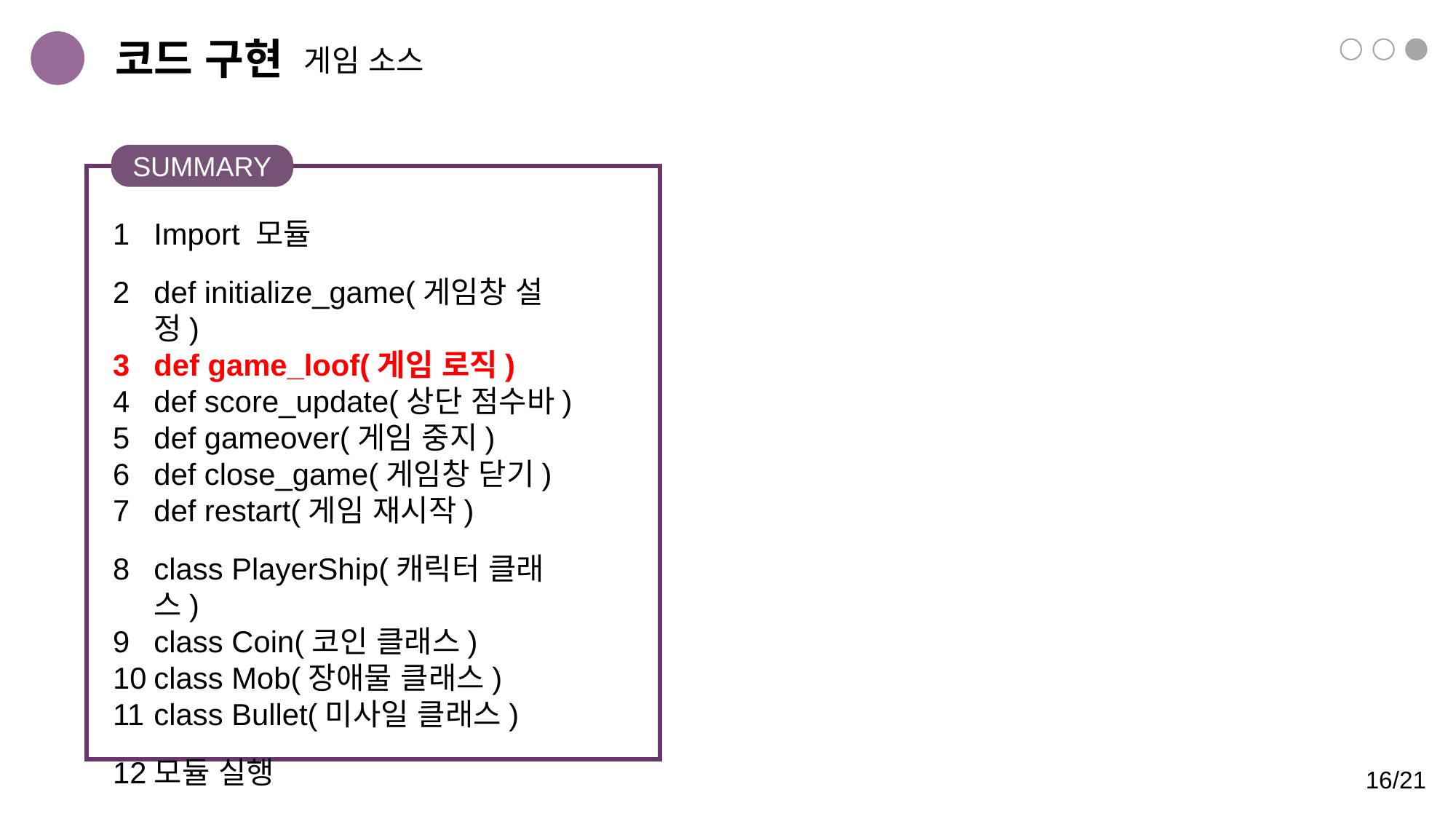

코드 구현

게임 소스
3

SUMMARY

Import 모듈

def initialize_game(게임창 설정)
def game_loof(게임 로직)
def score_update(상단 점수바)
def gameover(게임 중지)
def close_game(게임창 닫기)
def restart(게임 재시작)

class PlayerShip(캐릭터 클래스)
class Coin(코인 클래스)
class Mob(장애물 클래스)
class Bullet(미사일 클래스)

모듈 실행
16/21